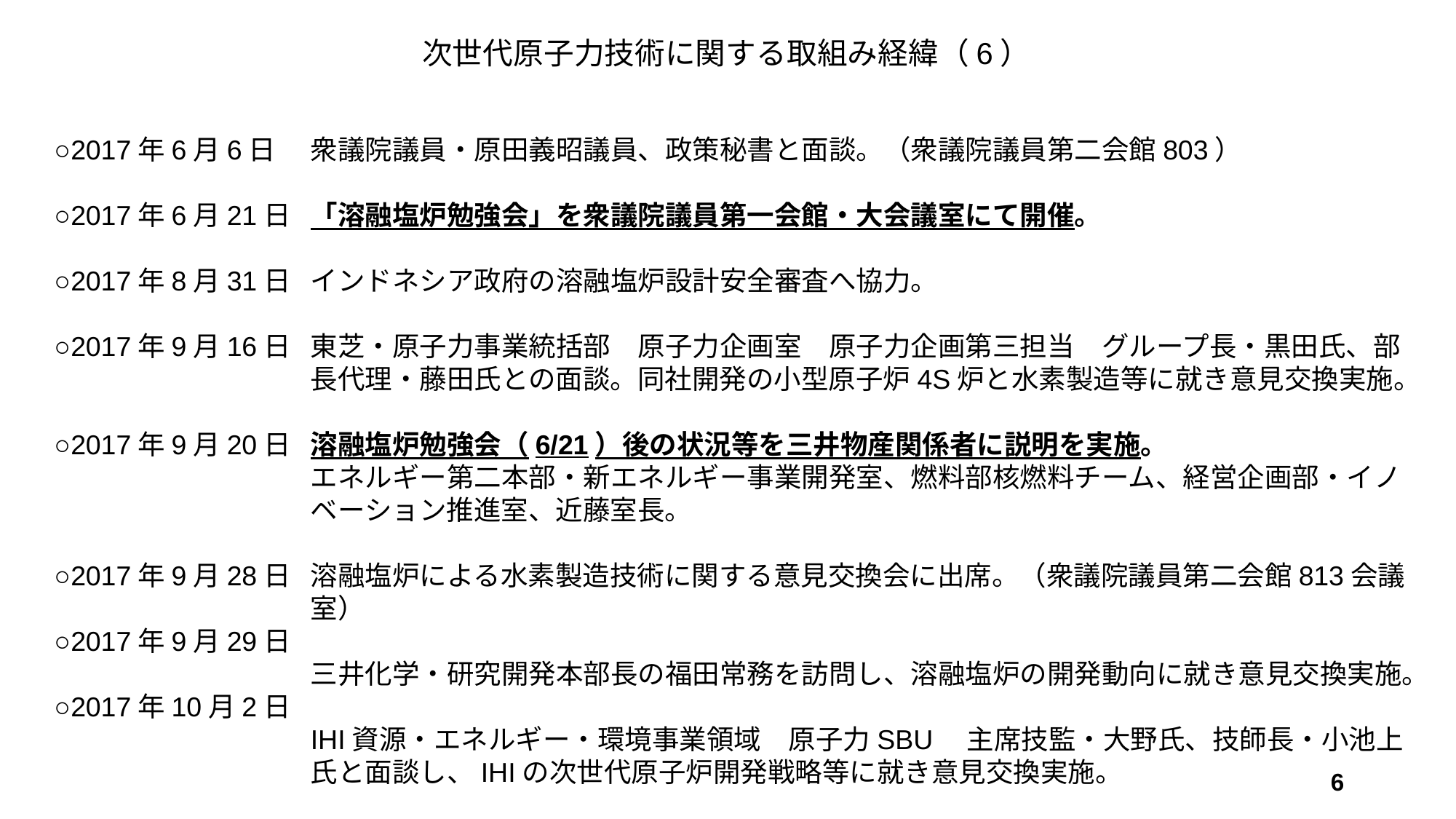

次世代原子力技術に関する取組み経緯（6）
○2017年6月6日

○2017年6月21日

○2017年8月31日

○2017年9月16日

○2017年9月20日

○2017年9月28日

○2017年9月29日

○2017年10月2日

衆議院議員・原田義昭議員、政策秘書と面談。（衆議院議員第二会館803）

「溶融塩炉勉強会」を衆議院議員第一会館・大会議室にて開催。

インドネシア政府の溶融塩炉設計安全審査へ協力。

東芝・原子力事業統括部　原子力企画室　原子力企画第三担当　グループ長・黒田氏、部長代理・藤田氏との面談。同社開発の小型原子炉4S炉と水素製造等に就き意見交換実施。

溶融塩炉勉強会（6/21）後の状況等を三井物産関係者に説明を実施。
エネルギー第二本部・新エネルギー事業開発室、燃料部核燃料チーム、経営企画部・イノベーション推進室、近藤室長。

溶融塩炉による水素製造技術に関する意見交換会に出席。（衆議院議員第二会館813会議室）

三井化学・研究開発本部長の福田常務を訪問し、溶融塩炉の開発動向に就き意見交換実施。

IHI資源・エネルギー・環境事業領域　原子力SBU　主席技監・大野氏、技師長・小池上氏と面談し、IHIの次世代原子炉開発戦略等に就き意見交換実施。
6